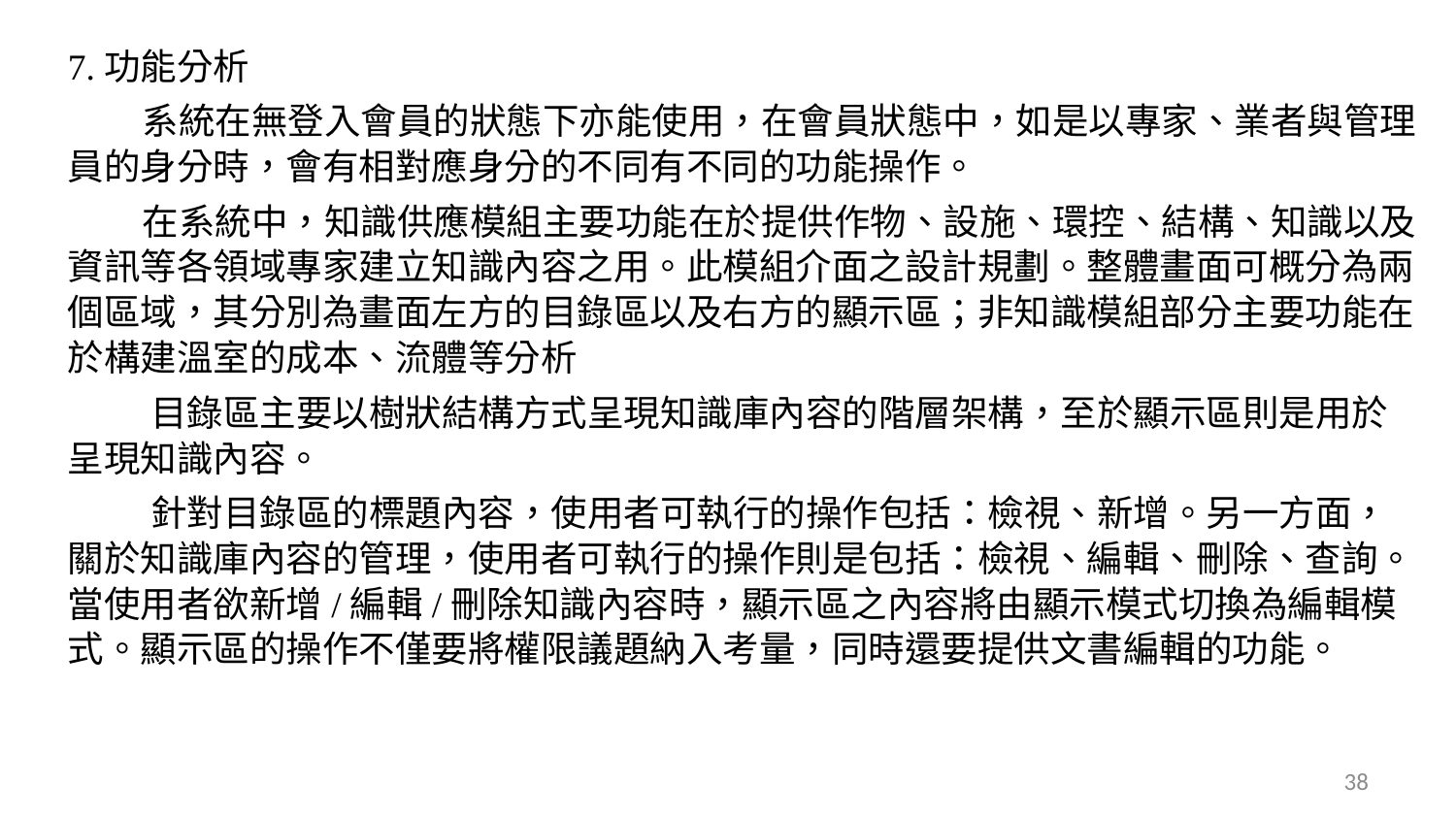

7.功能分析
        系統在無登入會員的狀態下亦能使用，在會員狀態中，如是以專家、業者與管理員的身分時，會有相對應身分的不同有不同的功能操作。
        在系統中，知識供應模組主要功能在於提供作物、設施、環控、結構、知識以及資訊等各領域專家建立知識內容之用。此模組介面之設計規劃。整體畫面可概分為兩個區域，其分別為畫面左方的目錄區以及右方的顯示區；非知識模組部分主要功能在於構建溫室的成本、流體等分析
         目錄區主要以樹狀結構方式呈現知識庫內容的階層架構，至於顯示區則是用於呈現知識內容。
         針對目錄區的標題內容，使用者可執行的操作包括：檢視、新增。另一方面，關於知識庫內容的管理，使用者可執行的操作則是包括：檢視、編輯、刪除、查詢。當使用者欲新增/編輯/刪除知識內容時，顯示區之內容將由顯示模式切換為編輯模式。顯示區的操作不僅要將權限議題納入考量，同時還要提供文書編輯的功能。
38